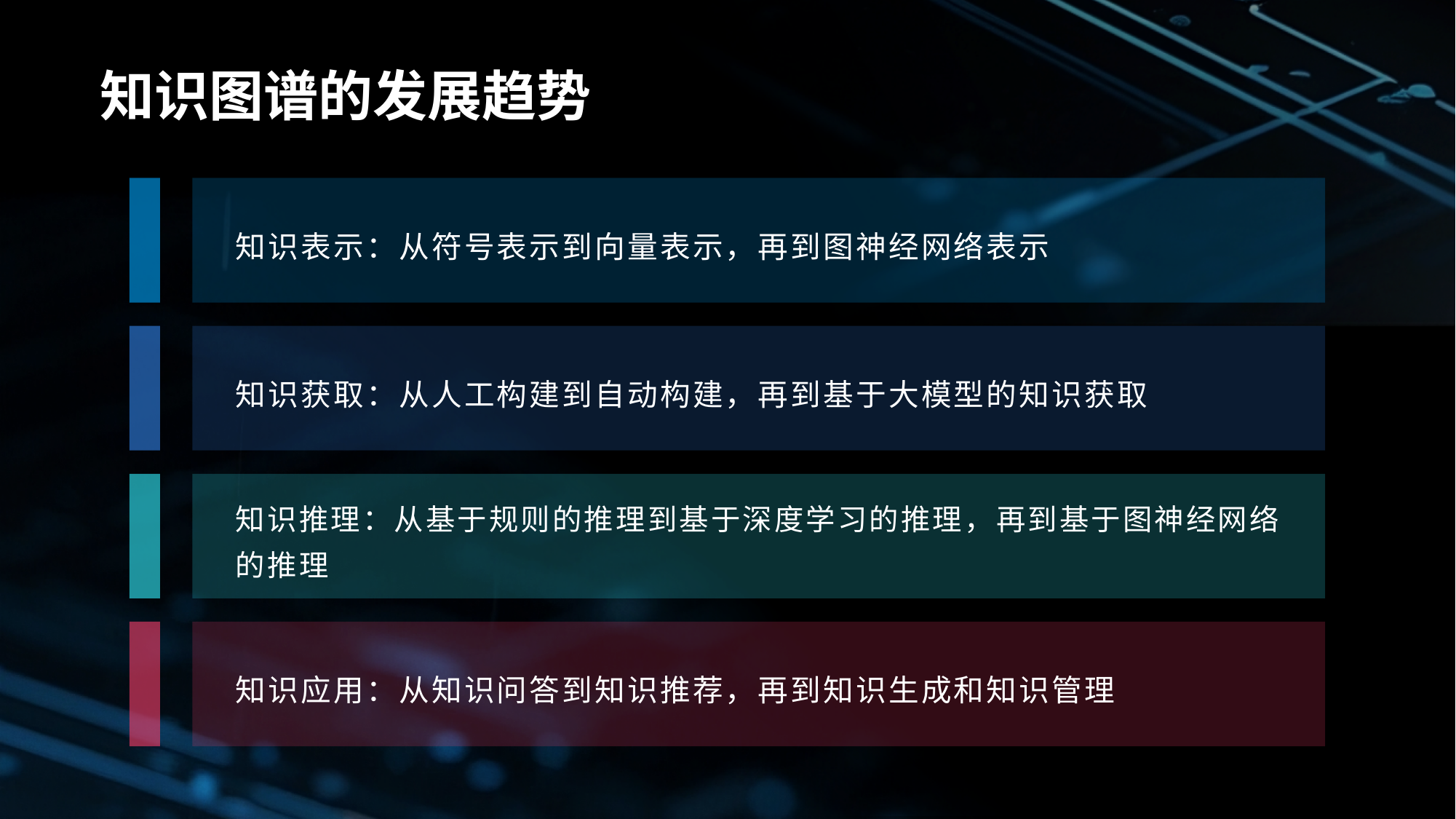

# 知识图谱的发展趋势

知识表示：从符号表示到向量表示，再到图神经网络表示

知识获取：从人工构建到自动构建，再到基于大模型的知识获取

知识推理：从基于规则的推理到基于深度学习的推理，再到基于图神经网络的推理

知识应用：从知识问答到知识推荐，再到知识生成和知识管理